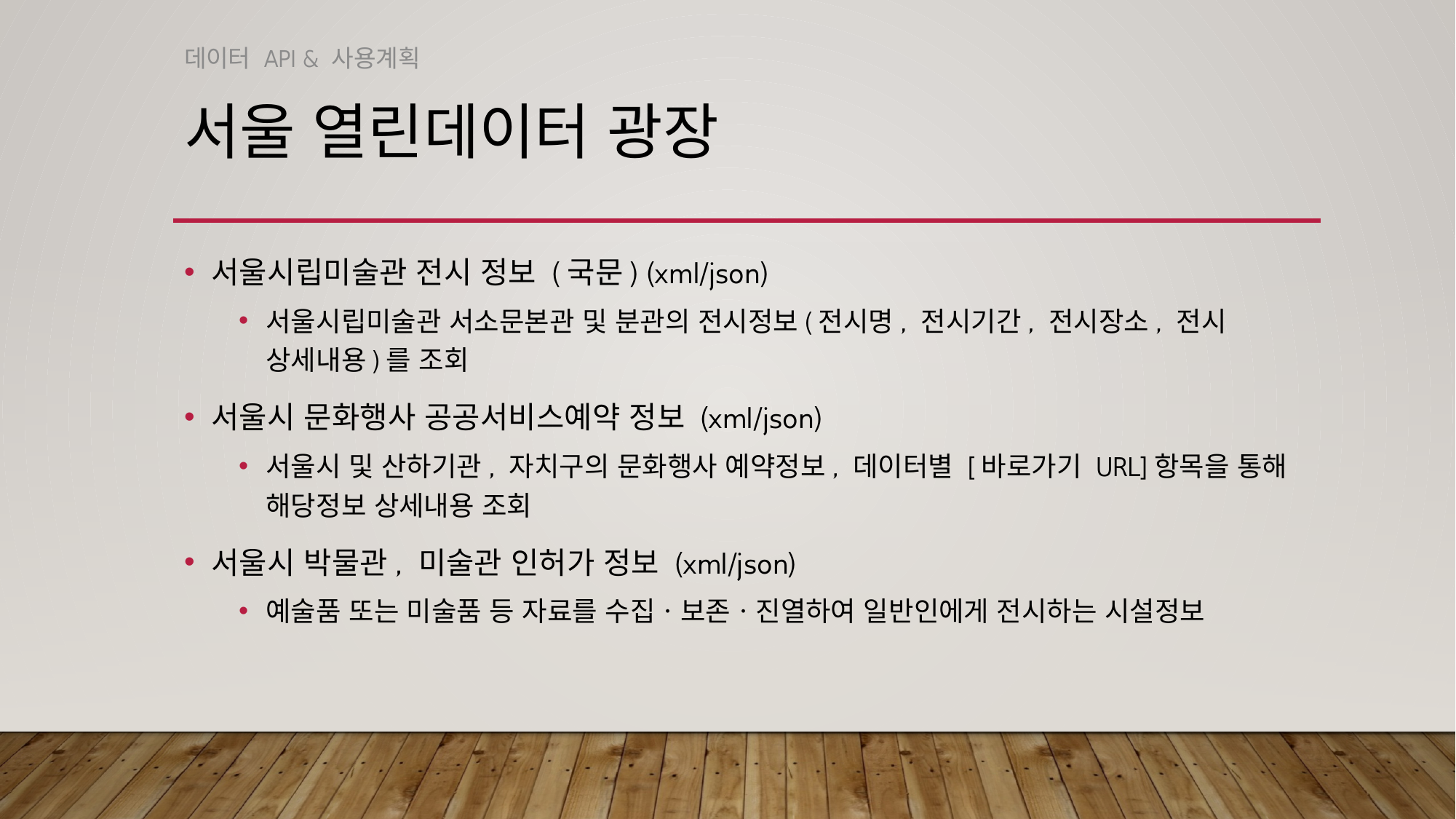

데이터 API & 사용계획
# 서울 열린데이터 광장
서울시립미술관 전시 정보 (국문) (xml/json)
서울시립미술관 서소문본관 및 분관의 전시정보(전시명, 전시기간, 전시장소, 전시 상세내용)를 조회
서울시 문화행사 공공서비스예약 정보 (xml/json)
서울시 및 산하기관, 자치구의 문화행사 예약정보, 데이터별 [바로가기 URL]항목을 통해 해당정보 상세내용 조회
서울시 박물관, 미술관 인허가 정보 (xml/json)
예술품 또는 미술품 등 자료를 수집ㆍ보존ㆍ진열하여 일반인에게 전시하는 시설정보